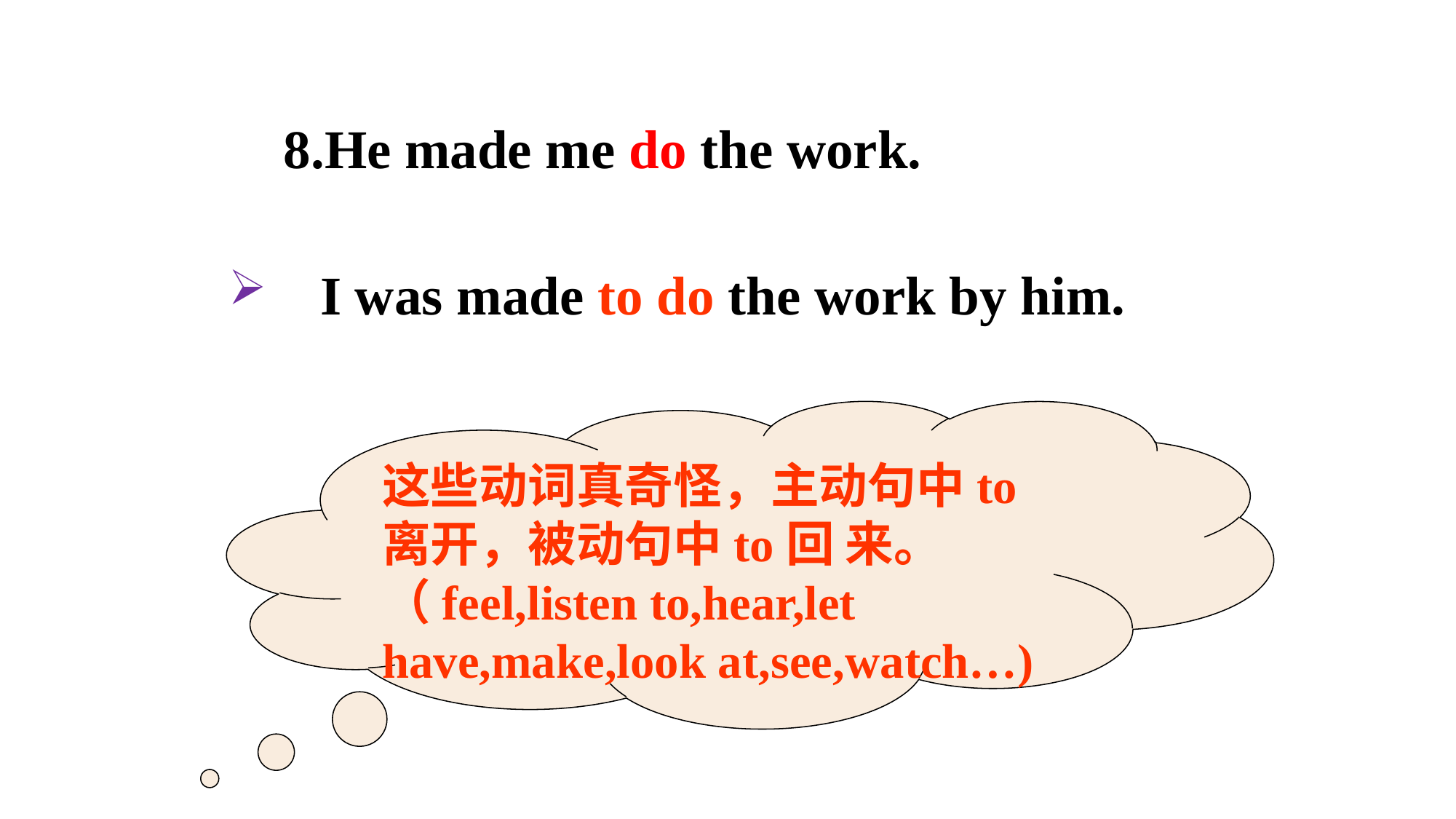

8.He made me do the work.
   I was made to do the work by him.
这些动词真奇怪，主动句中to 离开，被动句中to回 来。（feel,listen to,hear,let have,make,look at,see,watch…)